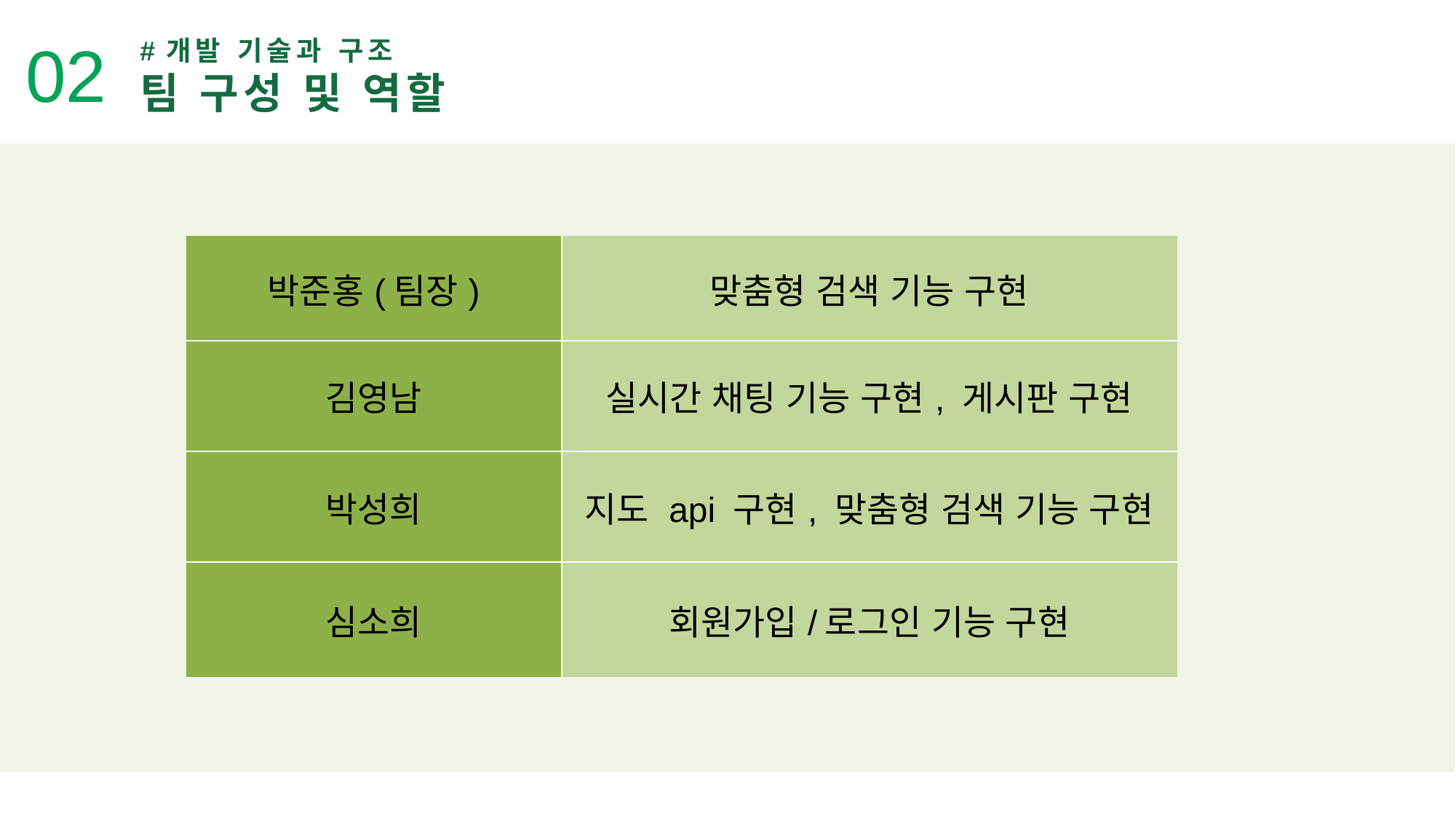

02
#개발 기술과 구조
팀 구성 및 역할

| 박준홍(팀장) | 맞춤형 검색 기능 구현 |
| --- | --- |
| 김영남 | 실시간 채팅 기능 구현, 게시판 구현 |
| 박성희 | 지도 api 구현, 맞춤형 검색 기능 구현 |
| 심소희 | 회원가입/로그인 기능 구현 |